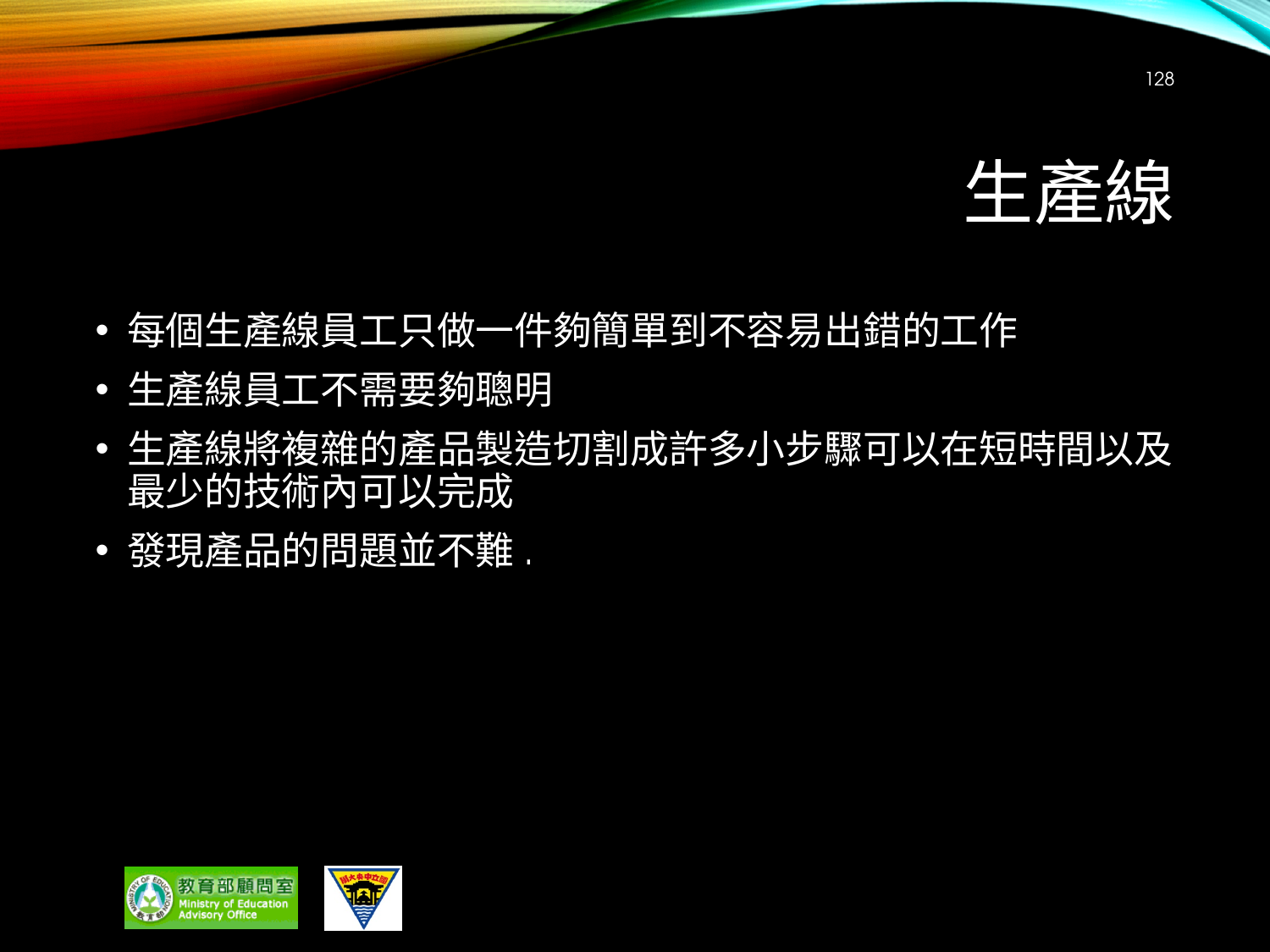

128
# 生產線
每個生產線員工只做一件夠簡單到不容易出錯的工作
生產線員工不需要夠聰明
生產線將複雜的產品製造切割成許多小步驟可以在短時間以及最少的技術內可以完成
發現產品的問題並不難.